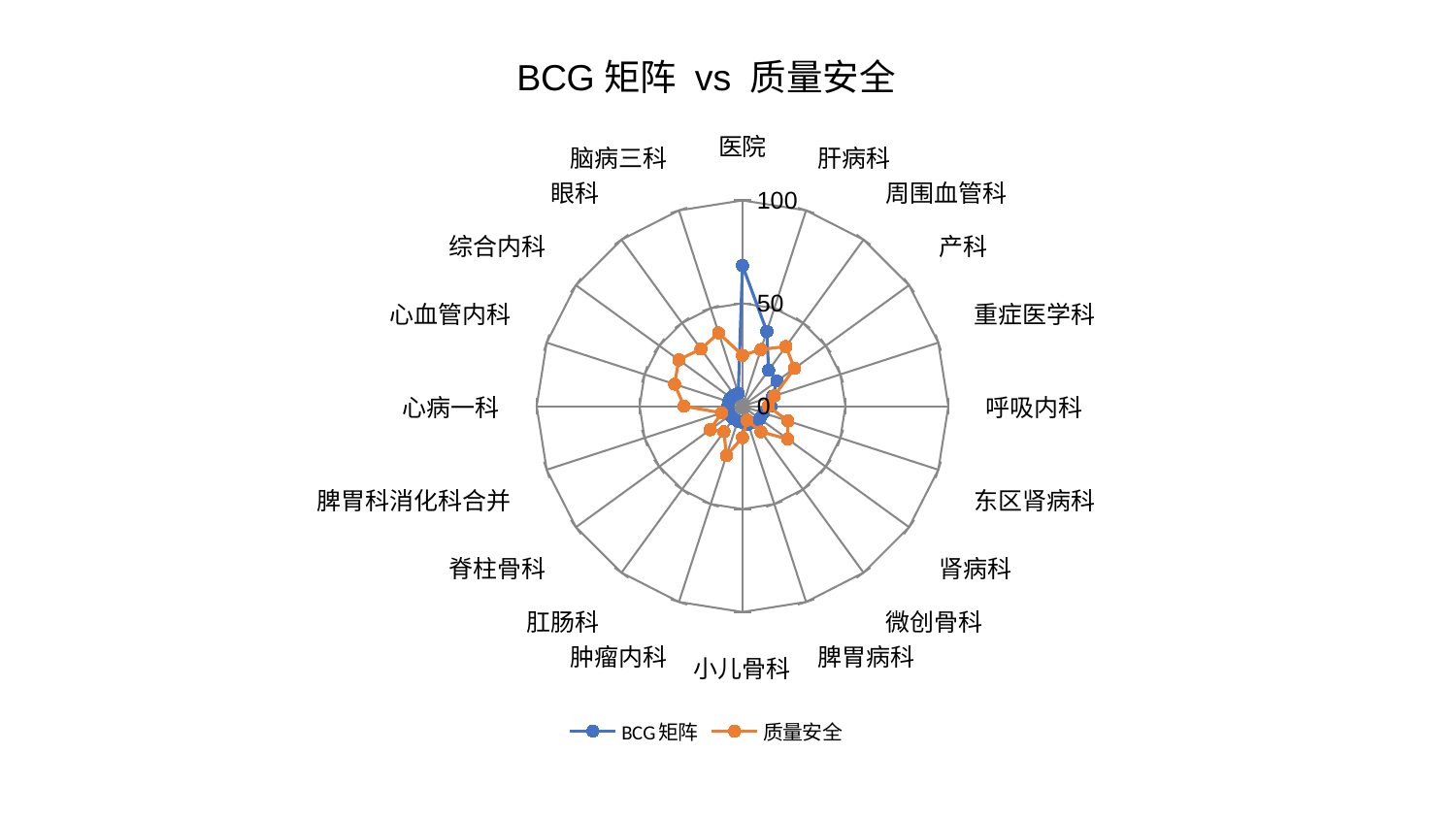

### Chart: BCG矩阵 vs 质量安全

| Category | BCG矩阵 | 质量安全 |
|---|---|---|
| 医院 | 68.3491336680153 | 24.721031987230806 |
| 肝病科 | 38.20120946980353 | 28.9514080647749 |
| 周围血管科 | 21.57623660356813 | 35.82585229186499 |
| 产科 | 20.716434724084987 | 31.274154474836063 |
| 重症医学科 | 15.34298919296237 | 16.25526475351304 |
| 呼吸内科 | 13.854645918309934 | 12.45546904947373 |
| 东区肾病科 | 10.670645318897034 | 23.203520282267583 |
| 肾病科 | 10.412311240633356 | 27.217919764489466 |
| 微创骨科 | 9.839673051517657 | 15.406312651830032 |
| 脾胃病科 | 9.20097843484877 | 7.246004471550745 |
| 小儿骨科 | 7.829311033413643 | 15.25038058956674 |
| 肿瘤内科 | 7.651822274336052 | 25.278729995383273 |
| 肛肠科 | 7.558735986413489 | 15.297286402782087 |
| 脊柱骨科 | 7.454791221962459 | 19.463570705550104 |
| 脾胃科消化科合并 | 7.218764726610078 | 10.611816440540421 |
| 心病一科 | 7.146927147890625 | 28.402885380587197 |
| 心血管内科 | 7.054109032086023 | 34.65952066262175 |
| 综合内科 | 6.996188892433071 | 38.288539003197016 |
| 眼科 | 6.675270054178308 | 34.35533579896425 |
| 脑病三科 | 6.639568904437853 | 37.42449878852951 |
76